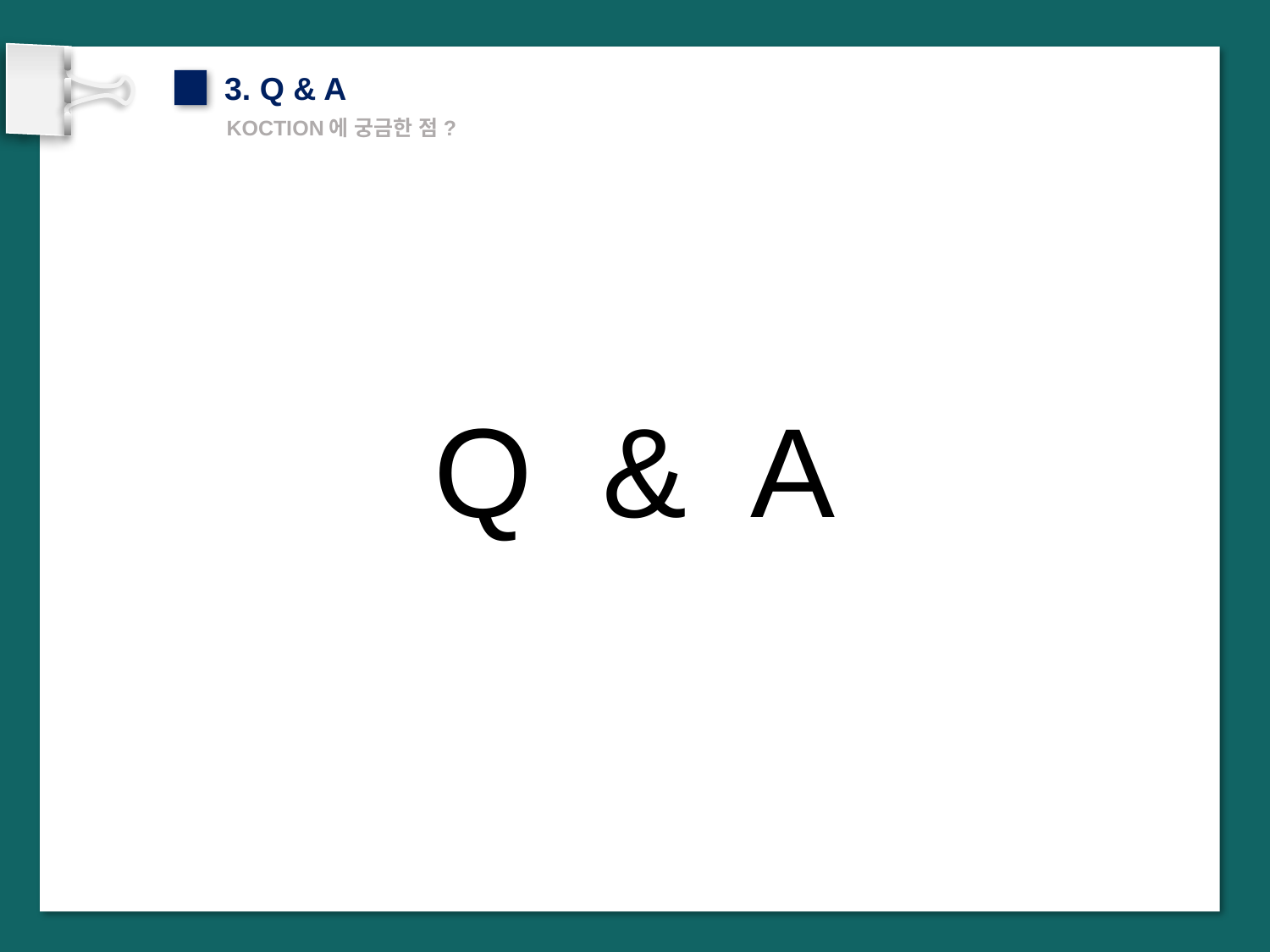

검색 키워드 입력 수 버튼을 통해 검색기능 지원

카테고리 별 아이콘 클릭 시 해당 카테고리에 해당하는 물품들을 최근 등록 순, 인기 순으로 나열하여 노출
3. Q & A

KOCTION에 궁금한 점?
Q  &  A